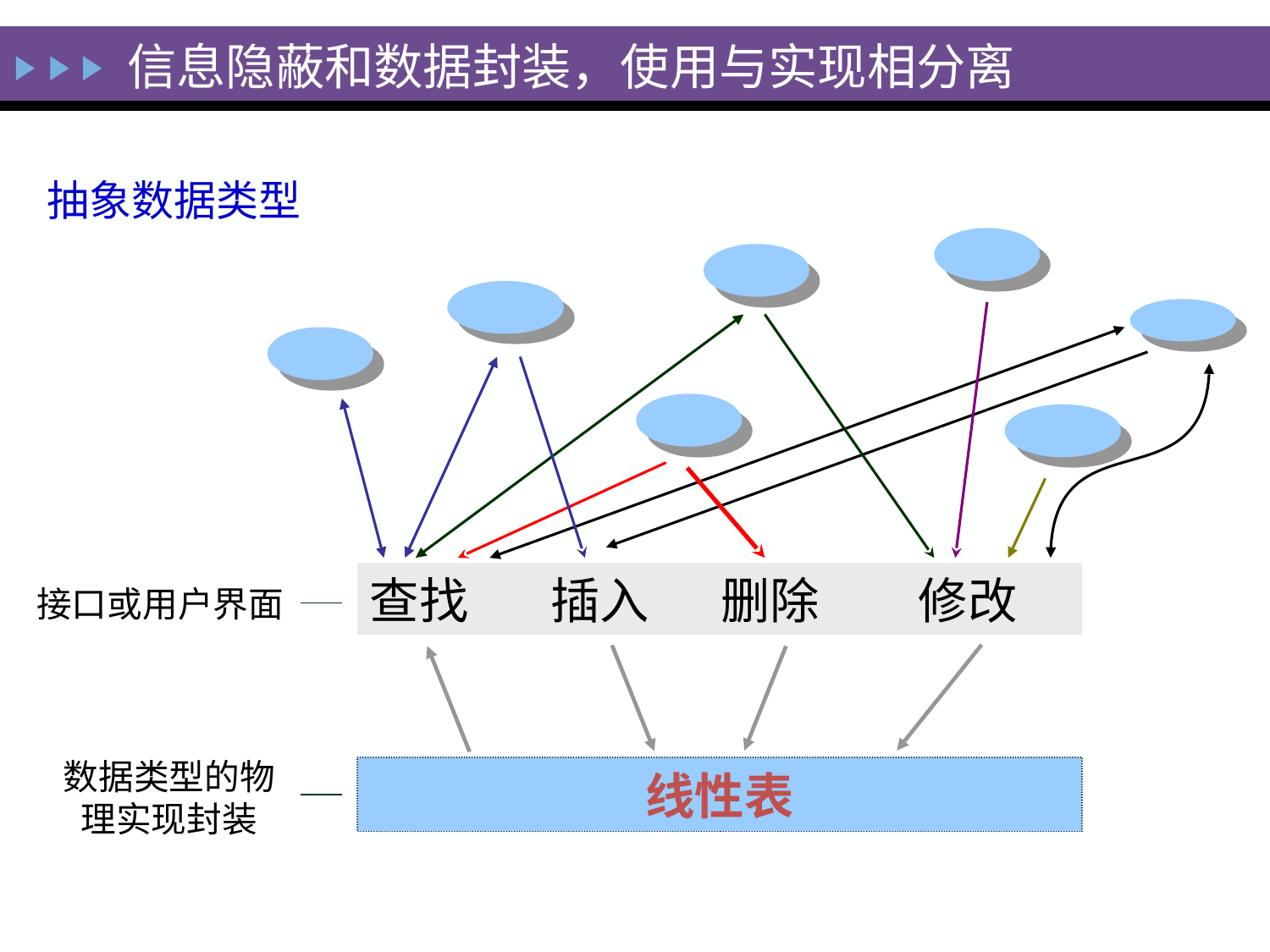

信息隐蔽和数据封装，使用与实现相分离
抽象数据类型

接口或用户界面
查找   　插入　  删除         修改

数据类型的物理实现封装
线性表